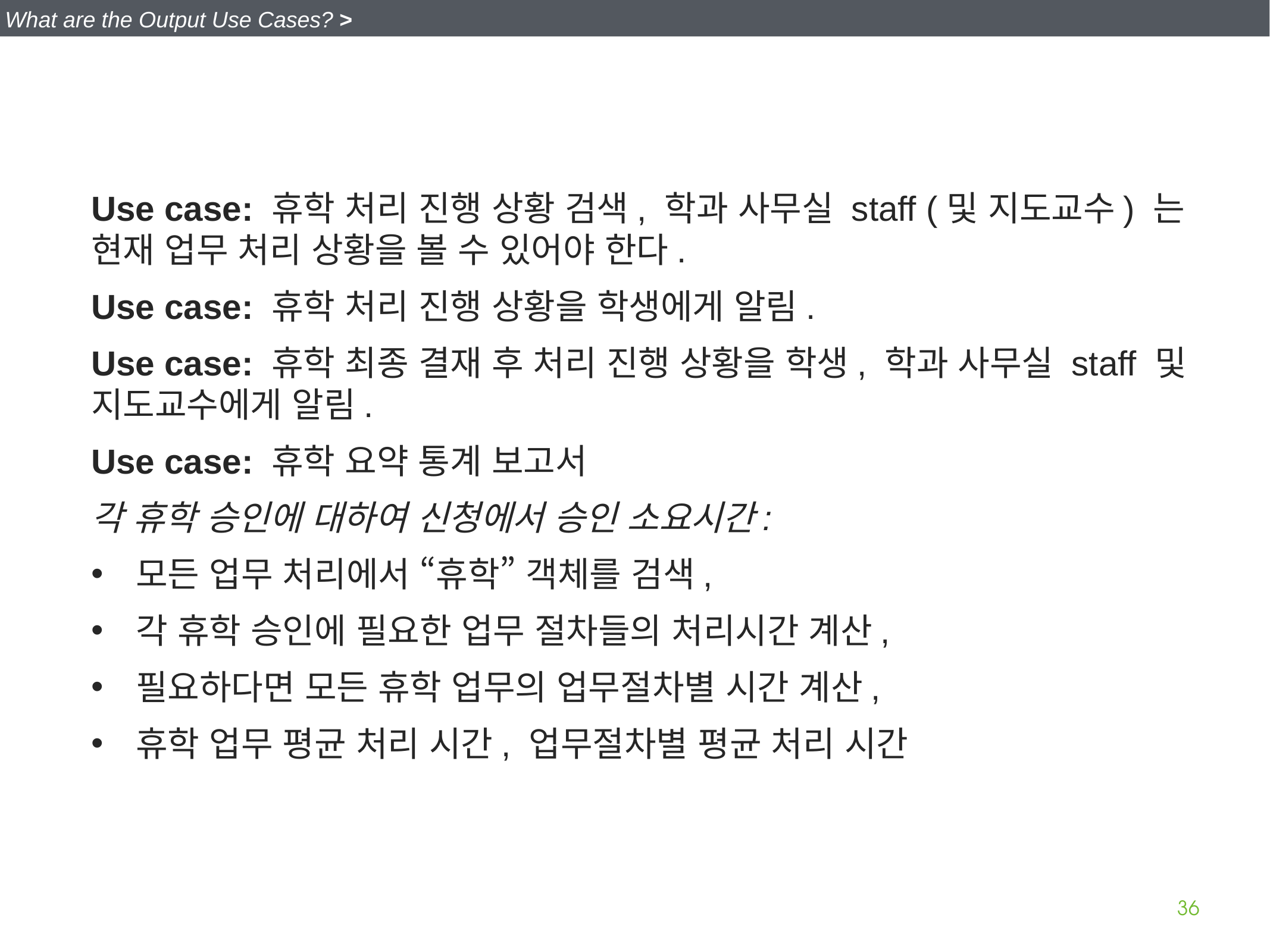

What are the Output Use Cases? >
Use case: 휴학 처리 진행 상황 검색, 학과 사무실 staff (및 지도교수) 는 현재 업무 처리 상황을 볼 수 있어야 한다.
Use case: 휴학 처리 진행 상황을 학생에게 알림.
Use case: 휴학 최종 결재 후 처리 진행 상황을 학생, 학과 사무실 staff 및 지도교수에게 알림.
Use case: 휴학 요약 통계 보고서
각 휴학 승인에 대하여 신청에서 승인 소요시간:
모든 업무 처리에서 “휴학” 객체를 검색,
각 휴학 승인에 필요한 업무 절차들의 처리시간 계산,
필요하다면 모든 휴학 업무의 업무절차별 시간 계산,
휴학 업무 평균 처리 시간, 업무절차별 평균 처리 시간
36